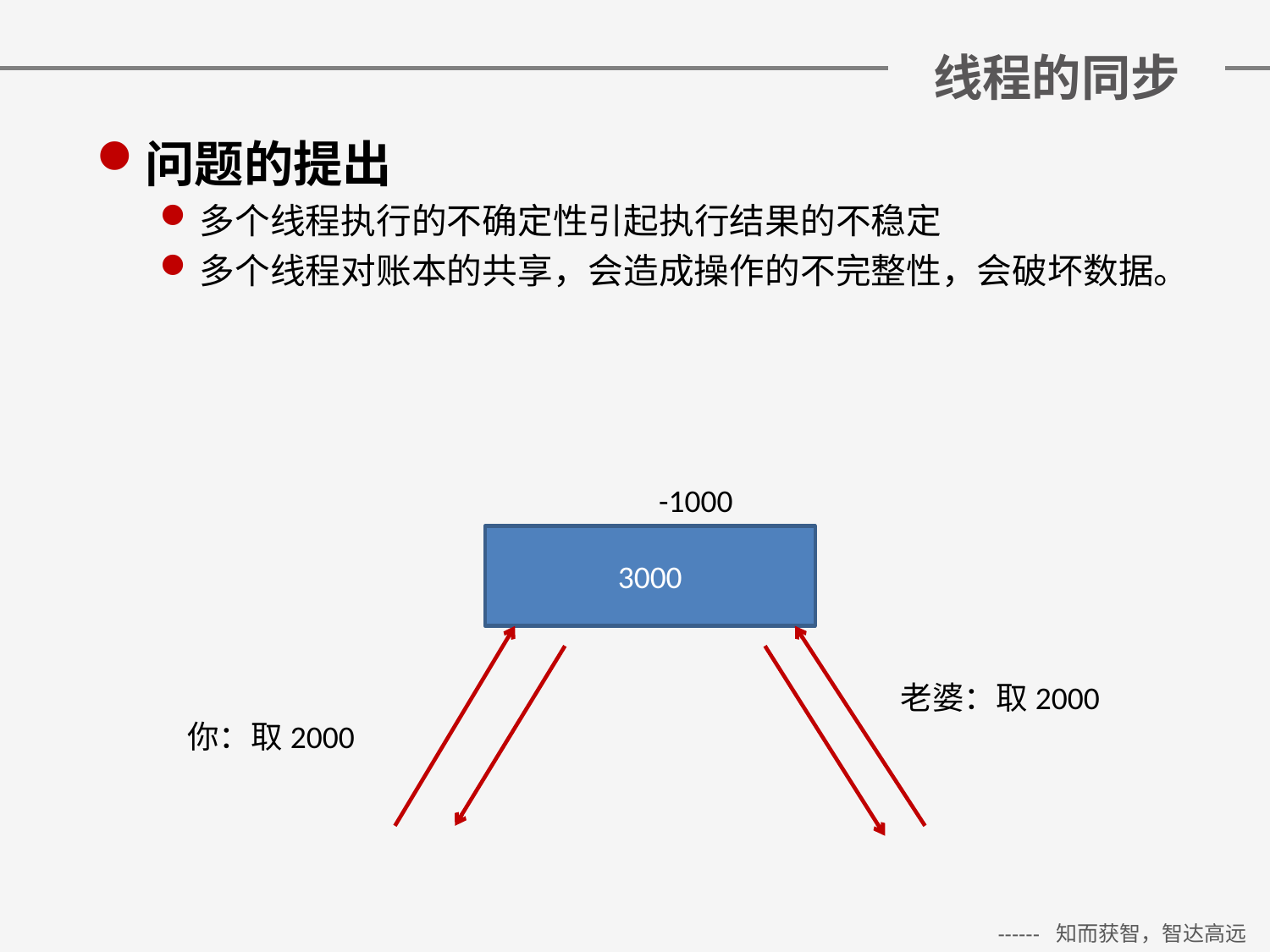

# 线程的同步
问题的提出
多个线程执行的不确定性引起执行结果的不稳定
多个线程对账本的共享，会造成操作的不完整性，会破坏数据。
-1000
3000
老婆：取2000
你：取2000